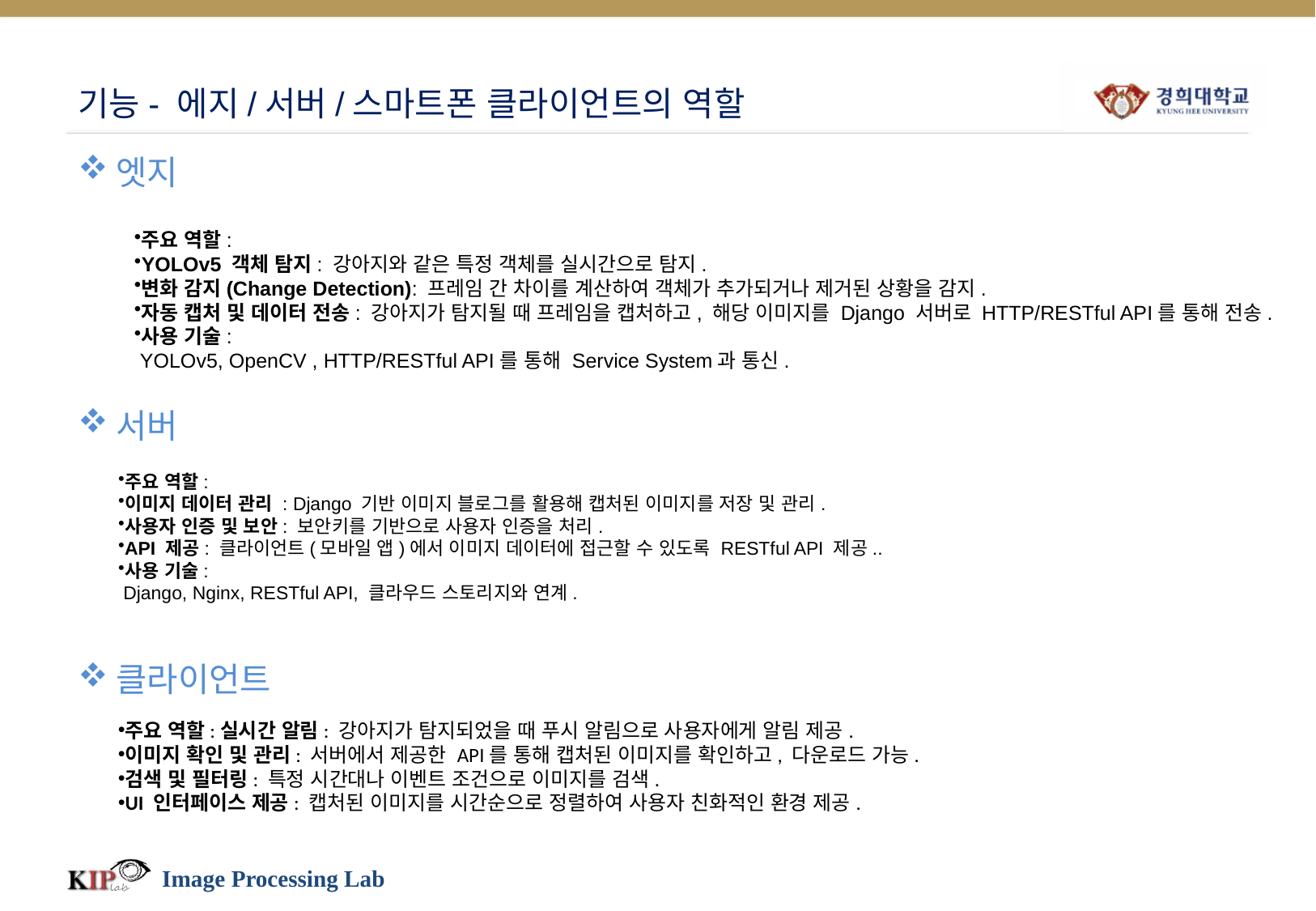

# 기능- 에지/서버/스마트폰 클라이언트의 역할
엣지

서버

클라이언트
주요 역할:
YOLOv5 객체 탐지: 강아지와 같은 특정 객체를 실시간으로 탐지.
변화 감지(Change Detection): 프레임 간 차이를 계산하여 객체가 추가되거나 제거된 상황을 감지.
자동 캡처 및 데이터 전송: 강아지가 탐지될 때 프레임을 캡처하고, 해당 이미지를 Django 서버로 HTTP/RESTful API를 통해 전송.
사용 기술:
 YOLOv5, OpenCV , HTTP/RESTful API를 통해 Service System과 통신.

주요 역할:
이미지 데이터 관리 : Django 기반 이미지 블로그를 활용해 캡처된 이미지를 저장 및 관리.
사용자 인증 및 보안: 보안키를 기반으로 사용자 인증을 처리.
API 제공: 클라이언트(모바일 앱)에서 이미지 데이터에 접근할 수 있도록 RESTful API 제공..
사용 기술:
 Django, Nginx, RESTful API, 클라우드 스토리지와 연계.

주요 역할:실시간 알림: 강아지가 탐지되었을 때 푸시 알림으로 사용자에게 알림 제공.
이미지 확인 및 관리: 서버에서 제공한 API를 통해 캡처된 이미지를 확인하고, 다운로드 가능.
검색 및 필터링: 특정 시간대나 이벤트 조건으로 이미지를 검색.
UI 인터페이스 제공: 캡처된 이미지를 시간순으로 정렬하여 사용자 친화적인 환경 제공.
Image Processing Lab